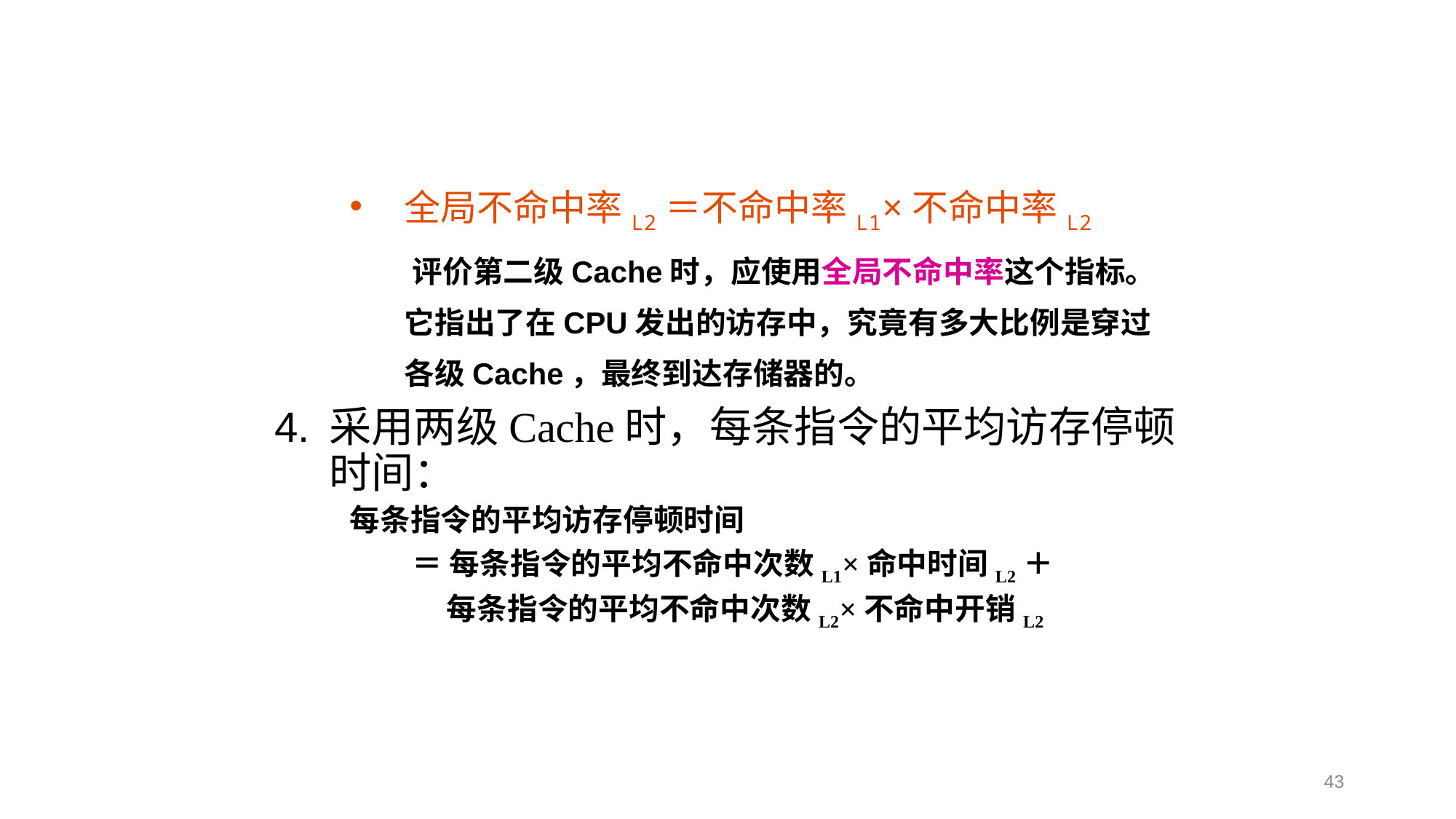

全局不命中率L2＝不命中率L1×不命中率L2
        评价第二级Cache时，应使用全局不命中率这个指标。它指出了在CPU发出的访存中，究竟有多大比例是穿过各级Cache，最终到达存储器的。
采用两级Cache时，每条指令的平均访存停顿时间：
每条指令的平均访存停顿时间
        ＝ 每条指令的平均不命中次数L1×命中时间L2＋
             每条指令的平均不命中次数L2×不命中开销L2

43